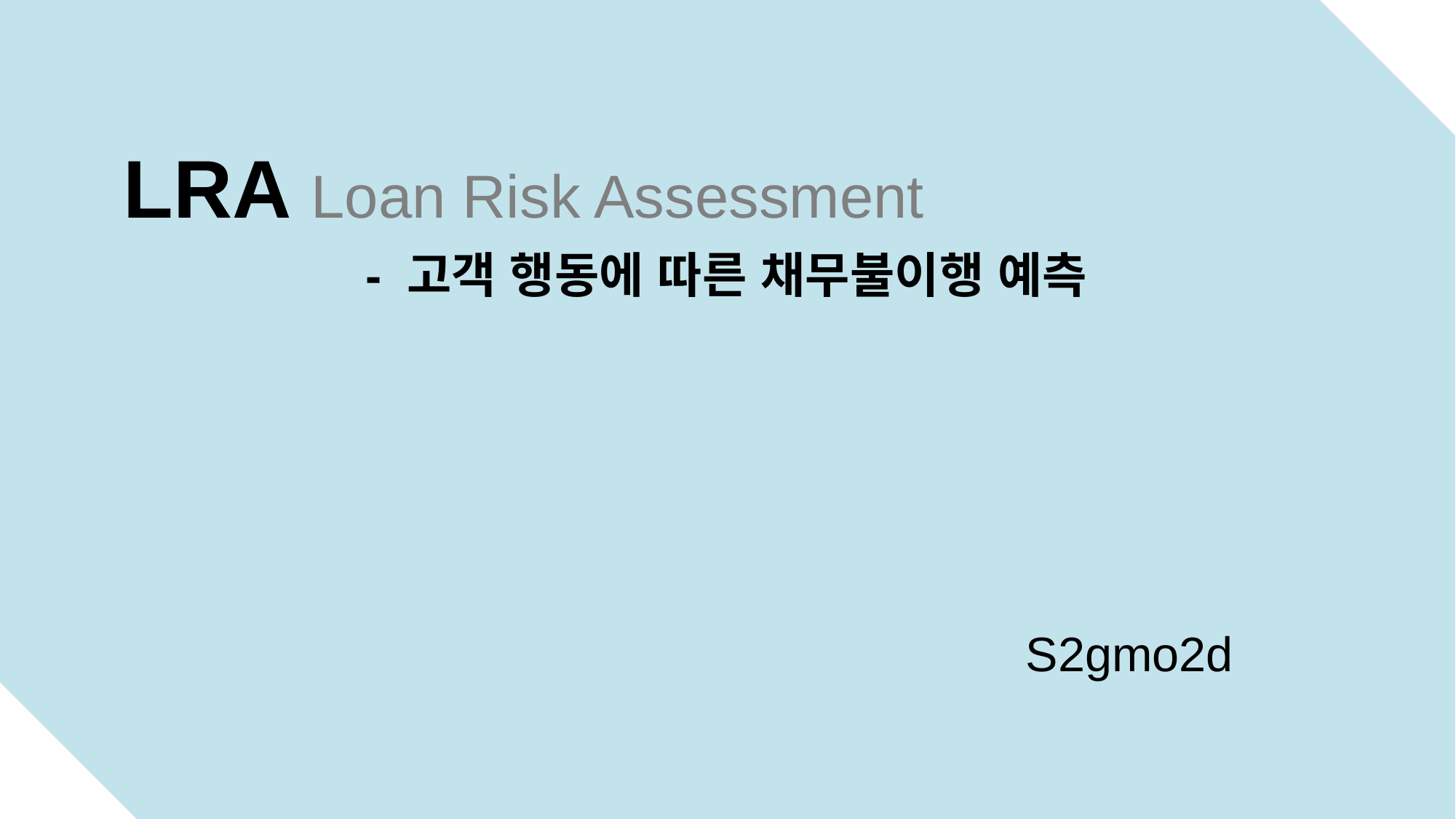

LRA Loan Risk Assessment
                  - 고객 행동에 따른 채무불이행 예측
S2gmo2d